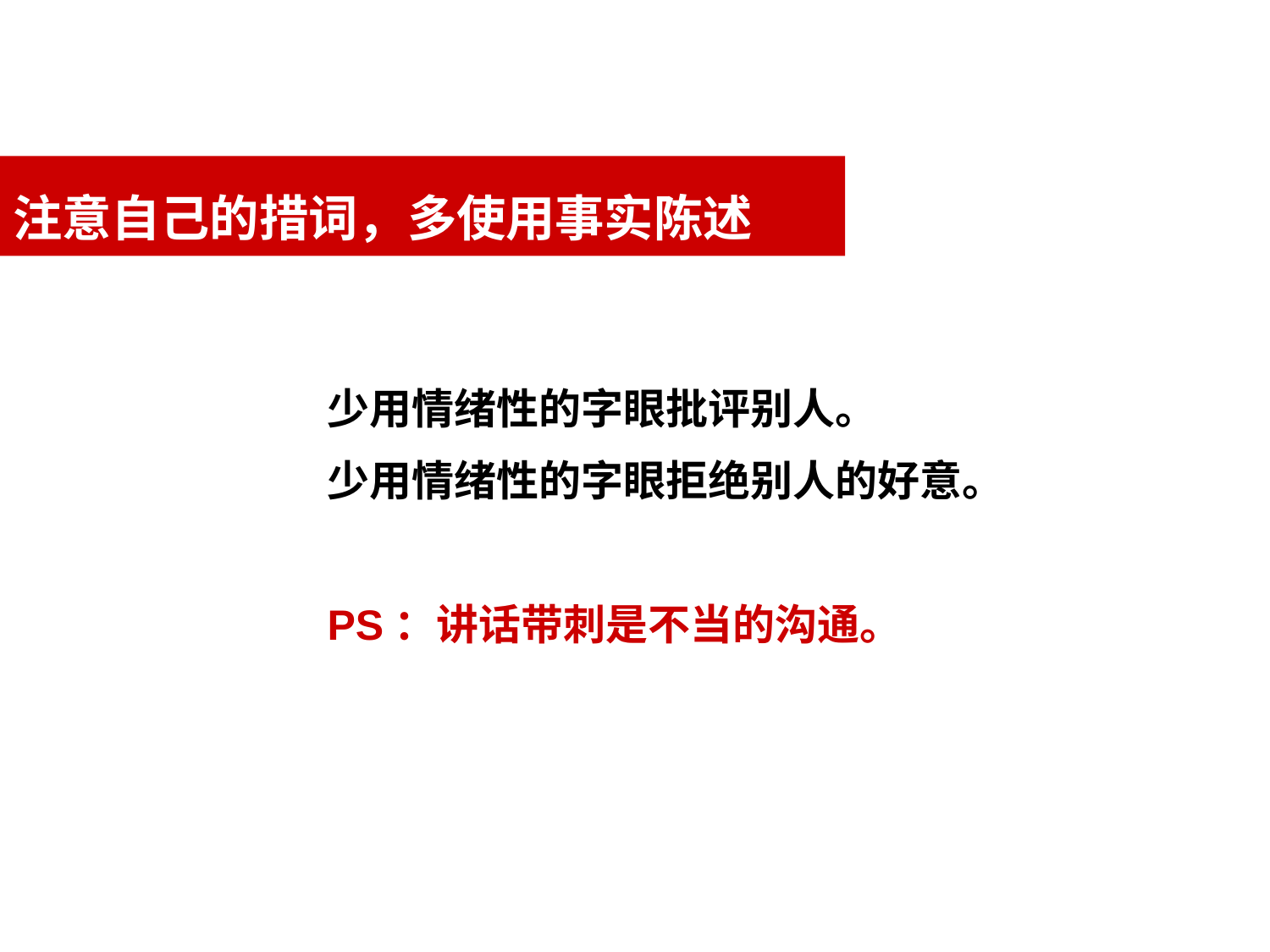

注意自己的措词，多使用事实陈述
少用情绪性的字眼批评别人。
少用情绪性的字眼拒绝别人的好意。

PS：讲话带刺是不当的沟通。